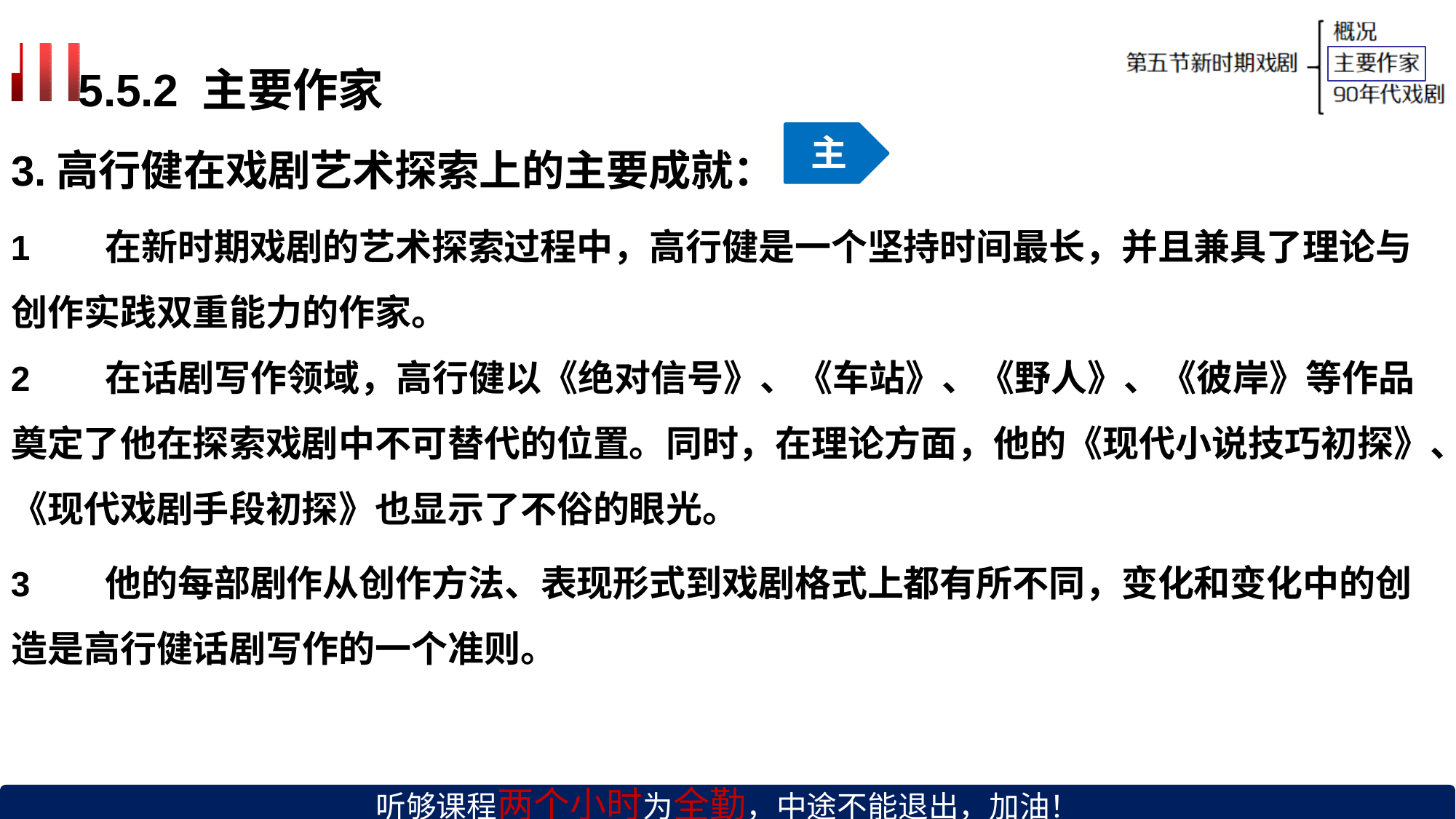

# 5.5.2 主要作家

主
3.高行健在戏剧艺术探索上的主要成就：
在新时期戏剧的艺术探索过程中，高行健是一个坚持时间最长，并且兼具了理论与
创作实践双重能力的作家。
在话剧写作领域，高行健以《绝对信号》、《车站》、《野人》、《彼岸》等作品
奠定了他在探索戏剧中不可替代的位置。同时，在理论方面，他的《现代小说技巧初探》、
《现代戏剧手段初探》也显示了不俗的眼光。
他的每部剧作从创作方法、表现形式到戏剧格式上都有所不同，变化和变化中的创
造是高行健话剧写作的一个准则。

听够课程两个小时为全勤，中途不能退出，加油！